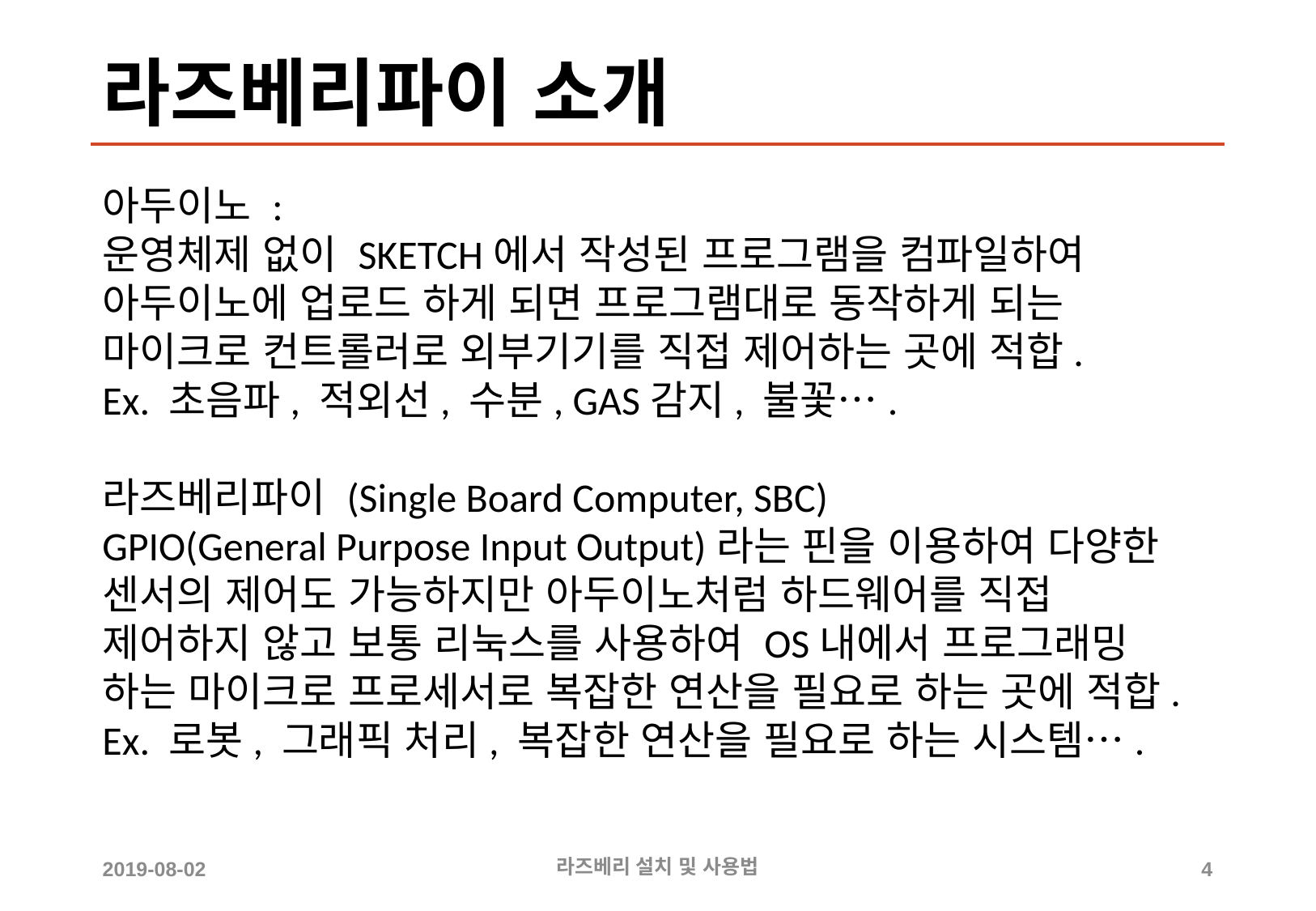

# 라즈베리파이 소개
아두이노 :
운영체제 없이 SKETCH에서 작성된 프로그램을 컴파일하여 아두이노에 업로드 하게 되면 프로그램대로 동작하게 되는 마이크로 컨트롤러로 외부기기를 직접 제어하는 곳에 적합.
Ex. 초음파, 적외선, 수분, GAS감지, 불꽃….

라즈베리파이 (Single Board Computer, SBC)
GPIO(General Purpose Input Output)라는 핀을 이용하여 다양한 센서의 제어도 가능하지만 아두이노처럼 하드웨어를 직접 제어하지 않고 보통 리눅스를 사용하여 OS내에서 프로그래밍 하는 마이크로 프로세서로 복잡한 연산을 필요로 하는 곳에 적합.
Ex. 로봇, 그래픽 처리, 복잡한 연산을 필요로 하는 시스템….
2019-08-02
라즈베리 설치 및 사용법
4